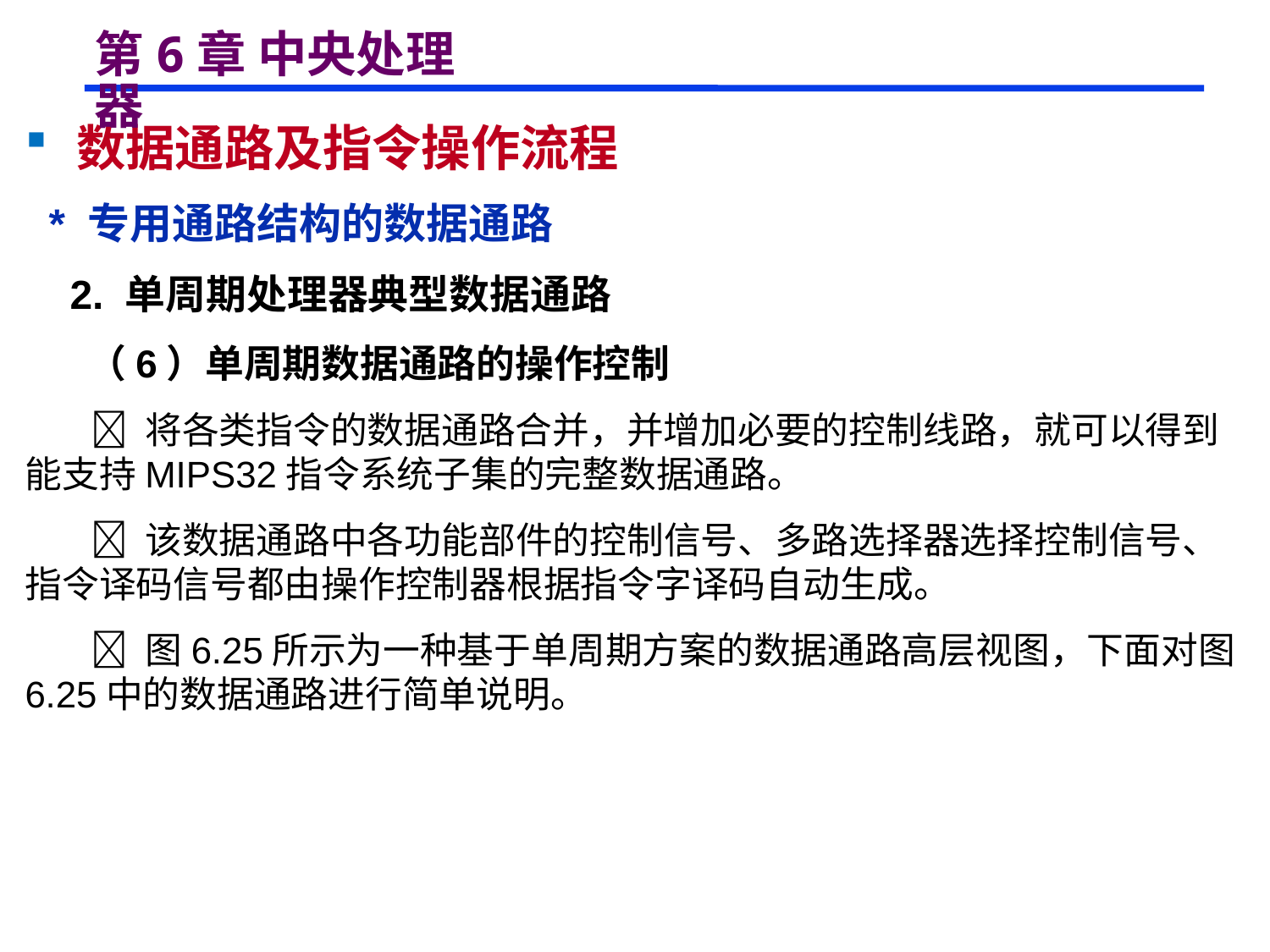

# 第6章 中央处理器
 数据通路及指令操作流程
  * 专用通路结构的数据通路
    2. 单周期处理器典型数据通路
      （6）单周期数据通路的操作控制
        ♦ 将各类指令的数据通路合并，并增加必要的控制线路，就可以得到能支持MIPS32指令系统子集的完整数据通路。
        ♦ 该数据通路中各功能部件的控制信号、多路选择器选择控制信号、指令译码信号都由操作控制器根据指令字译码自动生成。
        ♦ 图6.25所示为一种基于单周期方案的数据通路高层视图，下面对图6.25中的数据通路进行简单说明。